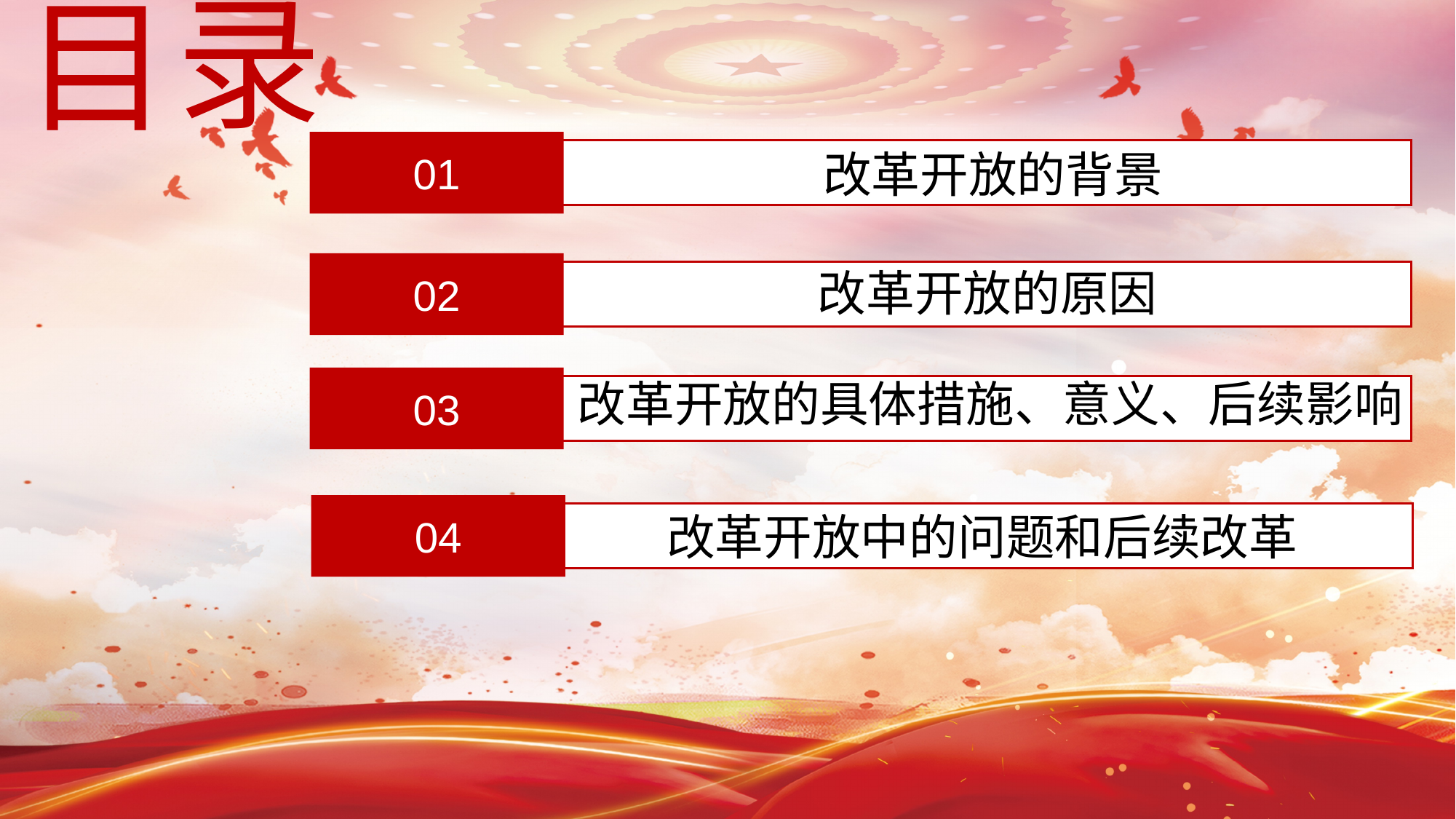

录
目
01
改革开放的背景

02
改革开放的原因

03
改革开放的具体措施、意义、后续影响

04
改革开放中的问题和后续改革